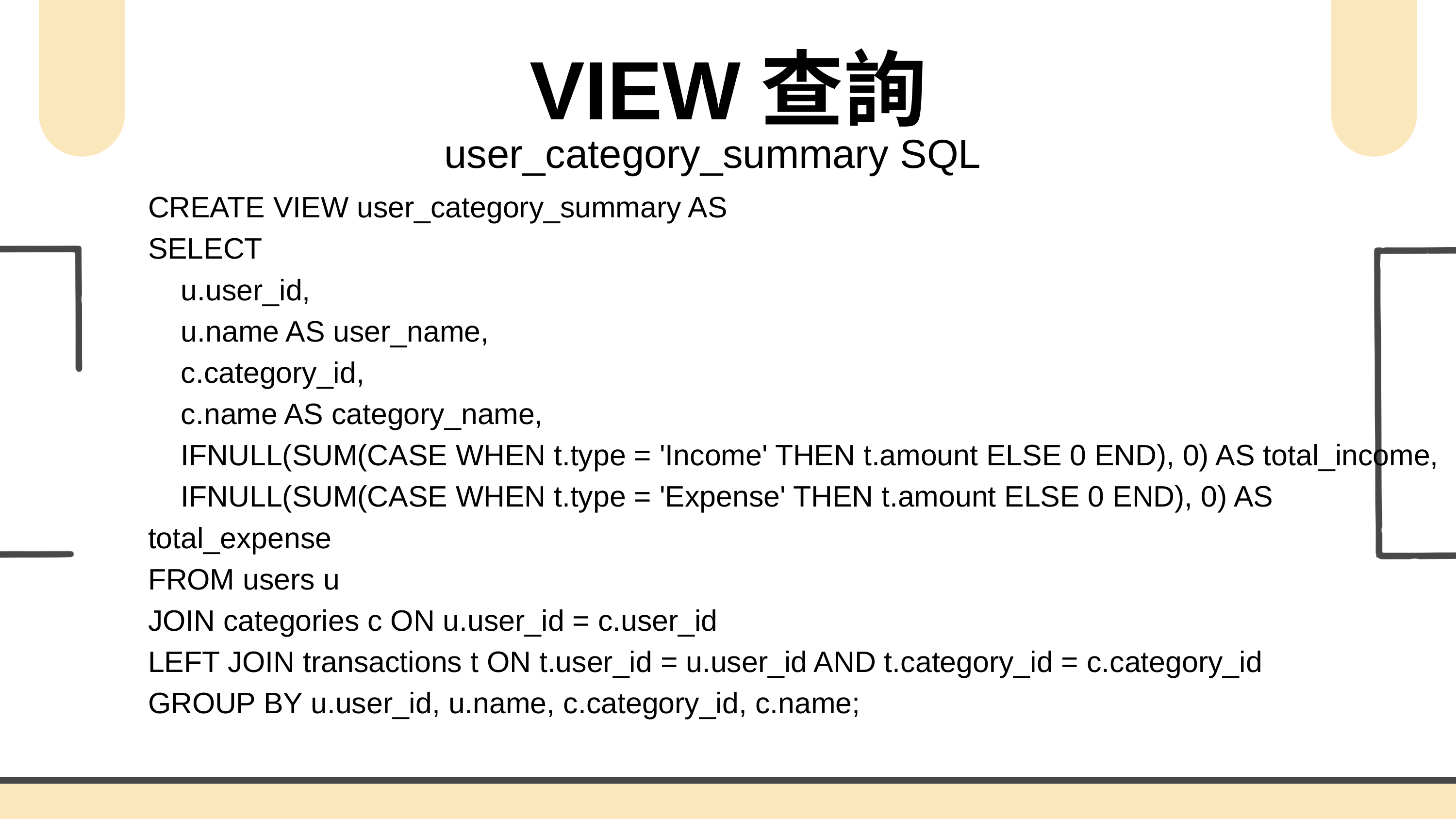

VIEW查詢
user_category_summary SQL
CREATE VIEW user_category_summary AS
SELECT
    u.user_id,
    u.name AS user_name,
    c.category_id,
    c.name AS category_name,
    IFNULL(SUM(CASE WHEN t.type = 'Income' THEN t.amount ELSE 0 END), 0) AS total_income,
    IFNULL(SUM(CASE WHEN t.type = 'Expense' THEN t.amount ELSE 0 END), 0) AS total_expense
FROM users u
JOIN categories c ON u.user_id = c.user_id
LEFT JOIN transactions t ON t.user_id = u.user_id AND t.category_id = c.category_id
GROUP BY u.user_id, u.name, c.category_id, c.name;